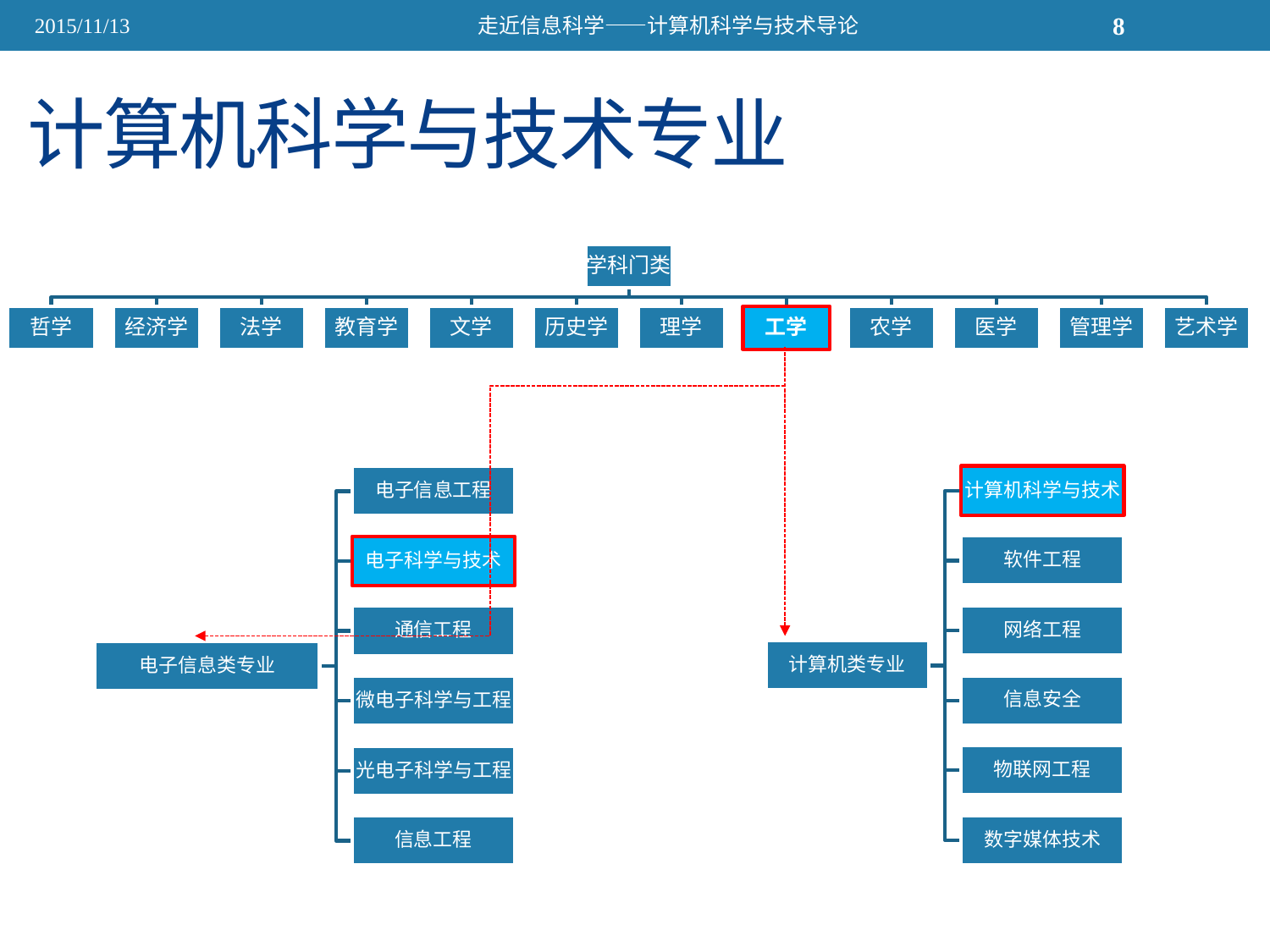

2015/11/13
走近信息科学——计算机科学与技术导论
8
# 计算机科学与技术专业
学科门类
哲学
经济学
法学
教育学
文学
历史学
理学
工学
农学
医学
管理学
艺术学
计算机类专业
计算机科学与技术
软件工程
网络工程
信息安全
物联网工程
数字媒体技术
电子信息类专业
电子信息工程
电子科学与技术
通信工程
微电子科学与工程
光电子科学与工程
信息工程